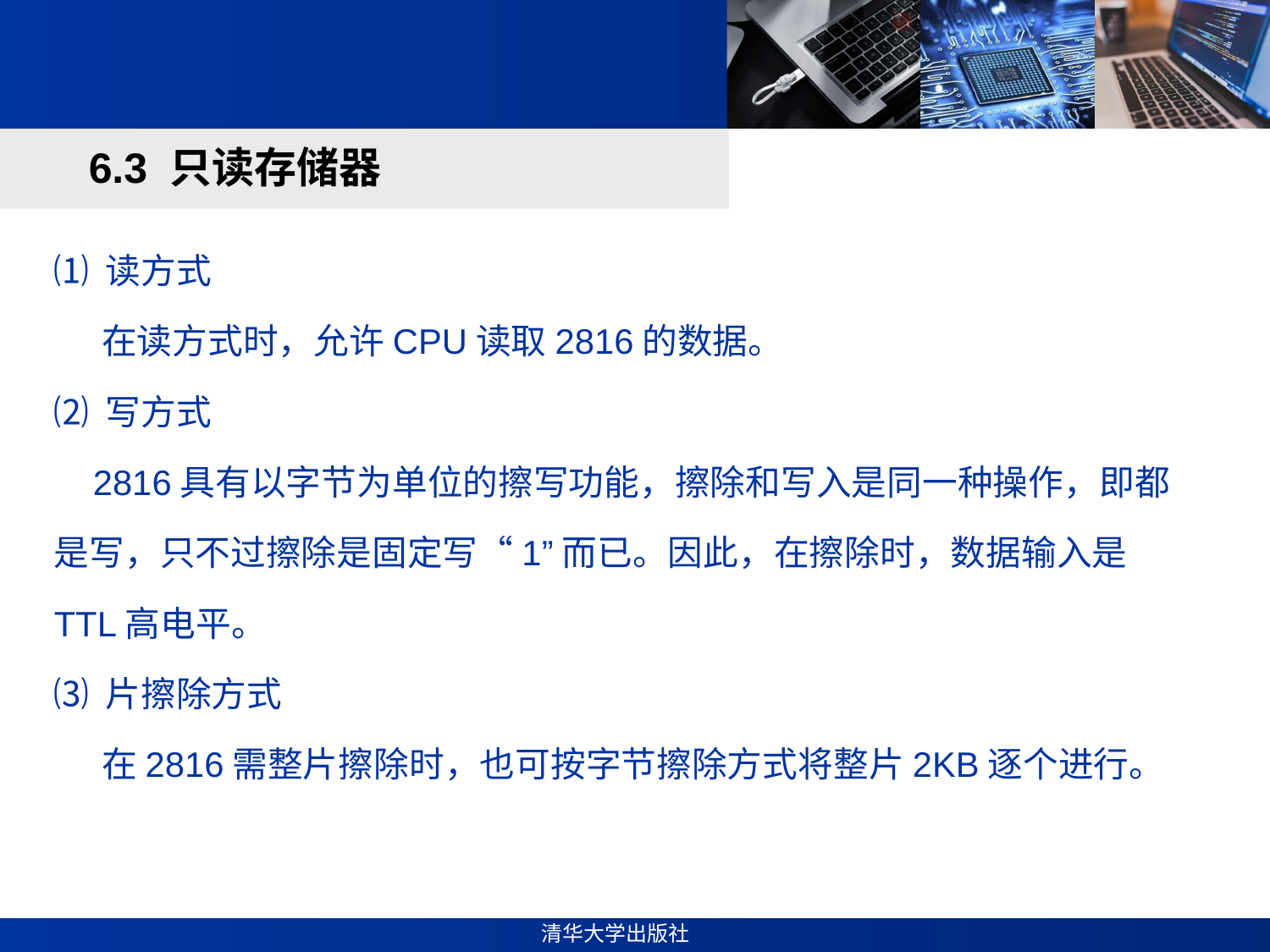

#
6.3 只读存储器
⑴ 读方式
     在读方式时，允许CPU读取2816的数据。
⑵ 写方式
    2816具有以字节为单位的擦写功能，擦除和写入是同一种操作，即都是写，只不过擦除是固定写“1”而已。因此，在擦除时，数据输入是TTL高电平。
⑶ 片擦除方式
     在2816需整片擦除时，也可按字节擦除方式将整片2KB逐个进行。